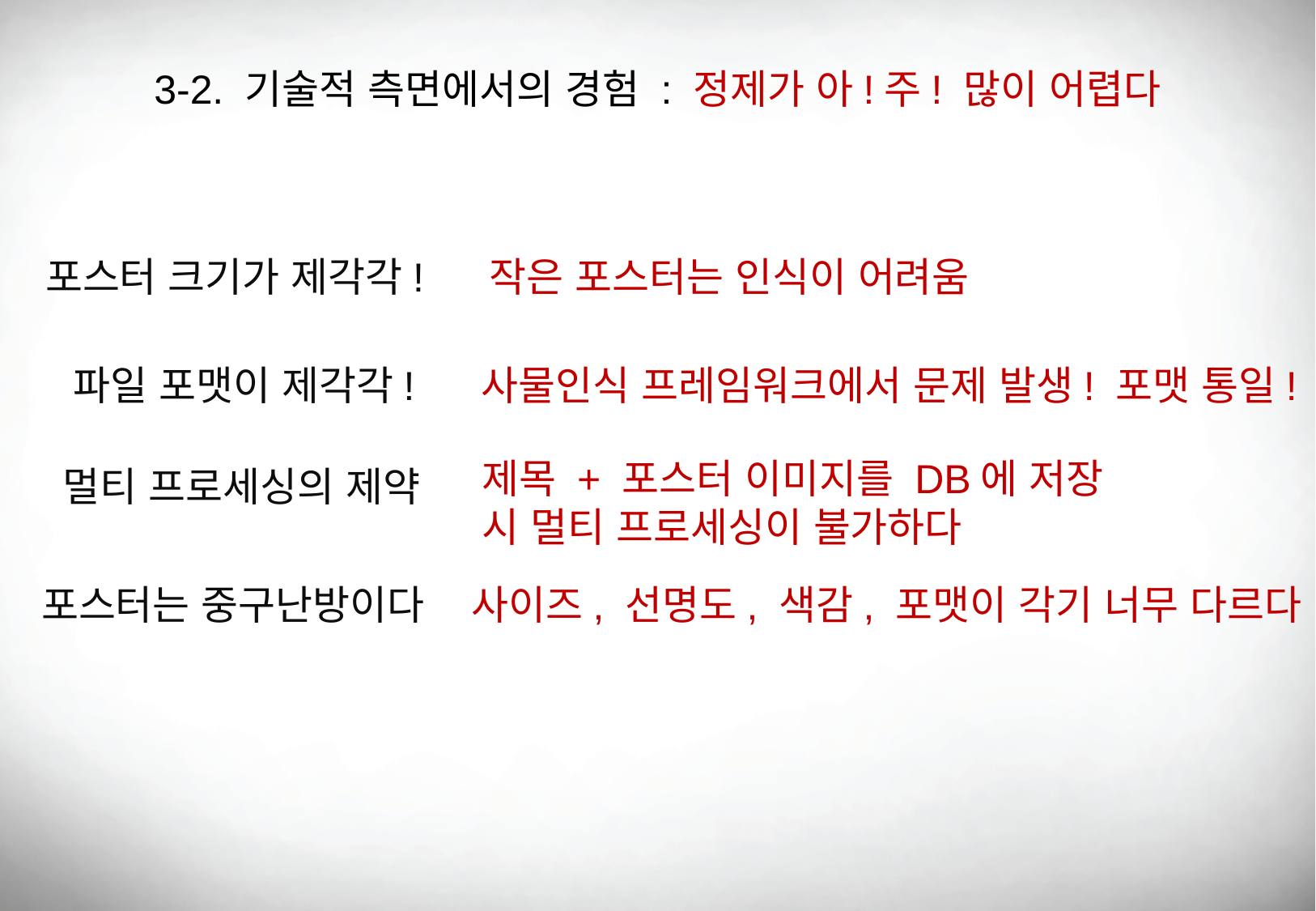

3-2. 기술적 측면에서의 경험 : 정제가 아!주! 많이 어렵다
포스터 크기가 제각각!
작은 포스터는 인식이 어려움
파일 포맷이 제각각!
사물인식 프레임워크에서 문제 발생! 포맷 통일!
제목 + 포스터 이미지를 DB에 저장 시 멀티 프로세싱이 불가하다
멀티 프로세싱의 제약
포스터는 중구난방이다
사이즈, 선명도, 색감, 포맷이 각기 너무 다르다